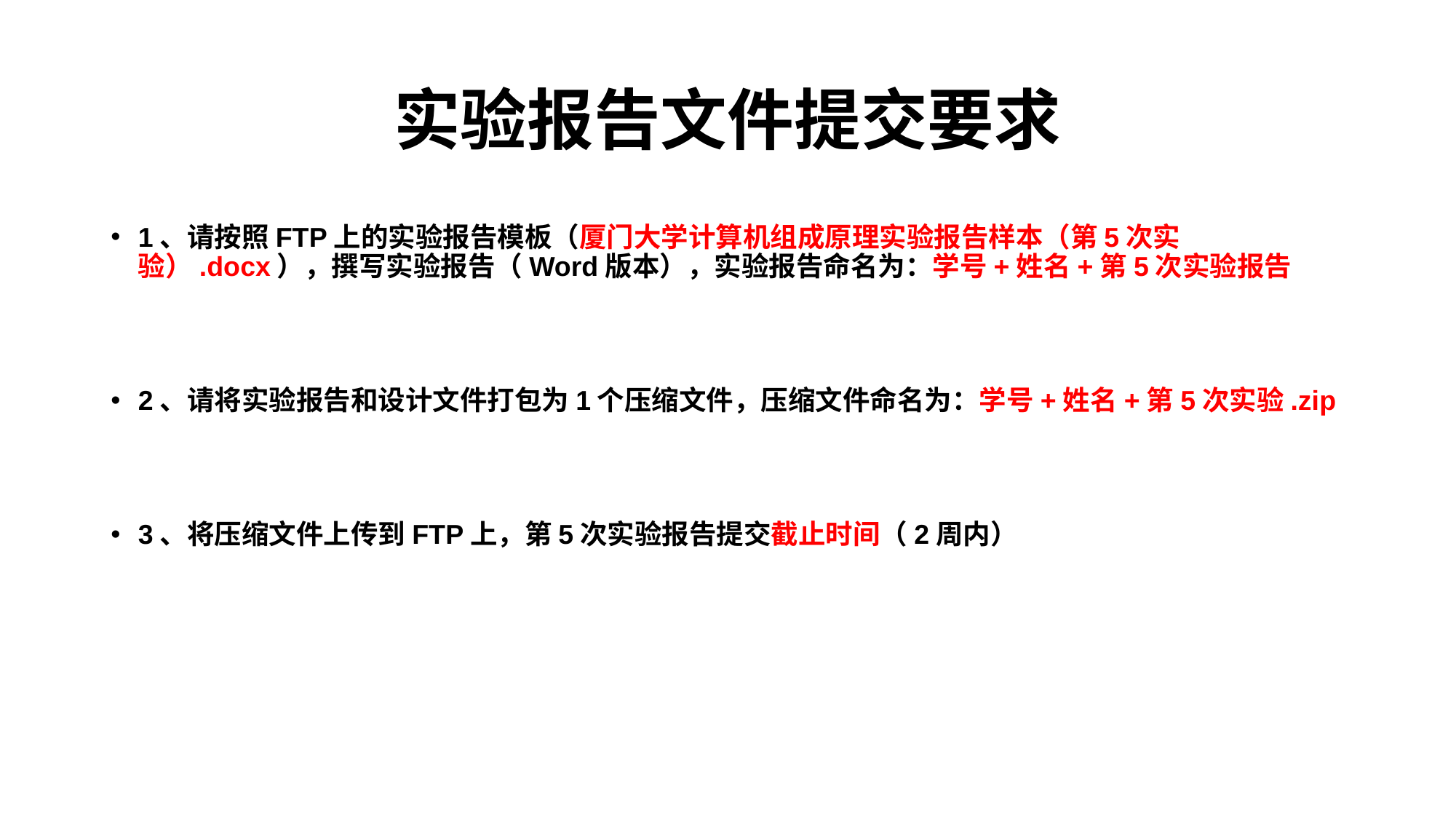

# 实验报告文件提交要求
1、请按照FTP上的实验报告模板（厦门大学计算机组成原理实验报告样本（第5次实验）.docx），撰写实验报告（Word版本），实验报告命名为：学号+姓名+第5次实验报告

2、请将实验报告和设计文件打包为1个压缩文件，压缩文件命名为：学号+姓名+第5次实验.zip

3、将压缩文件上传到FTP上，第5次实验报告提交截止时间（2周内）